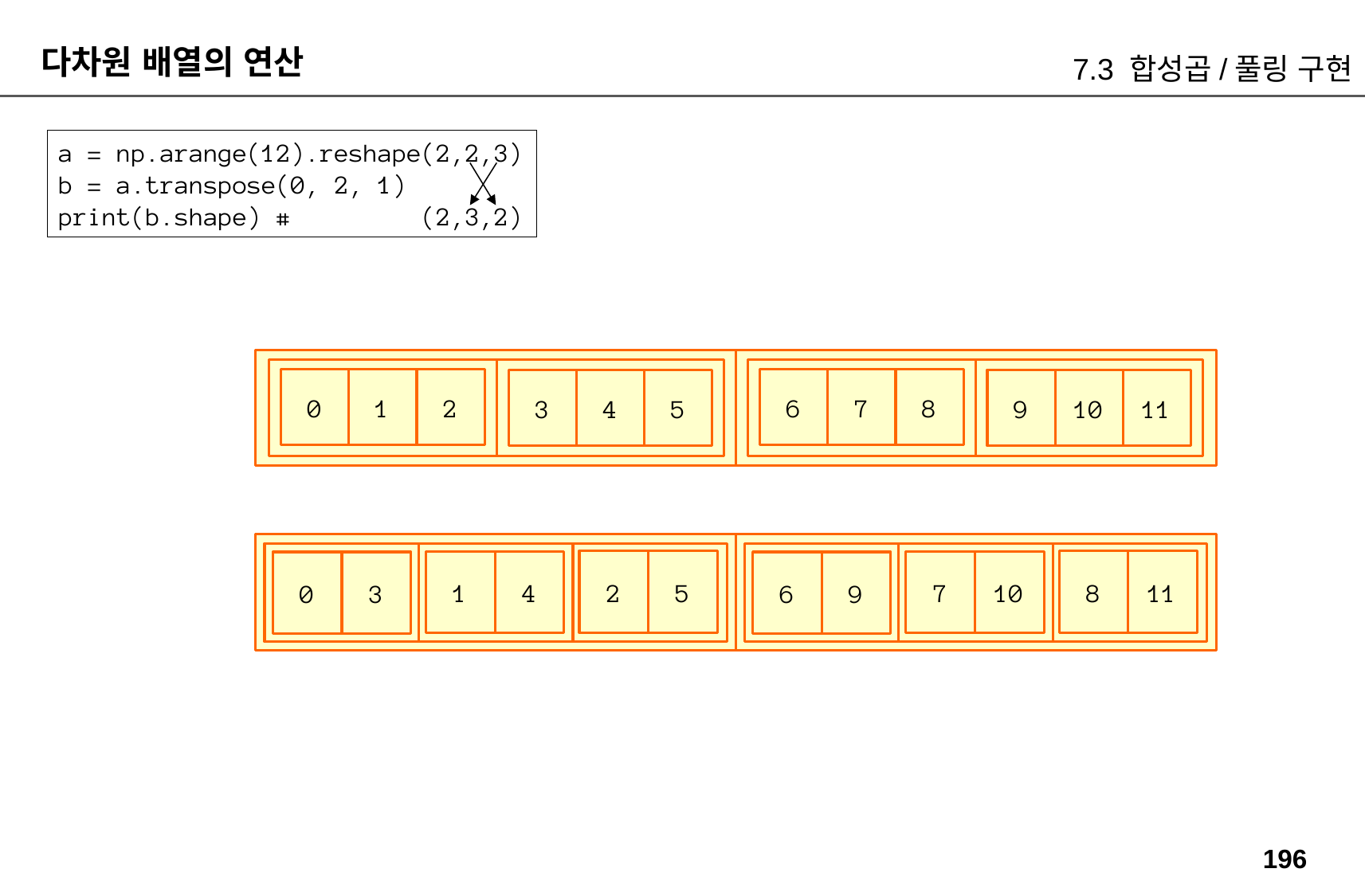

다차원 배열의 연산
7.3 합성곱/풀링 구현
a = np.arange(12).reshape(2,2,3)
b = a.transpose(0, 2, 1)
print(b.shape) #         (2,3,2)

6
7
8
0
1
2
9
10
11
3
4
5

2
5
8
11
1
4
7
10
0
3
6
9